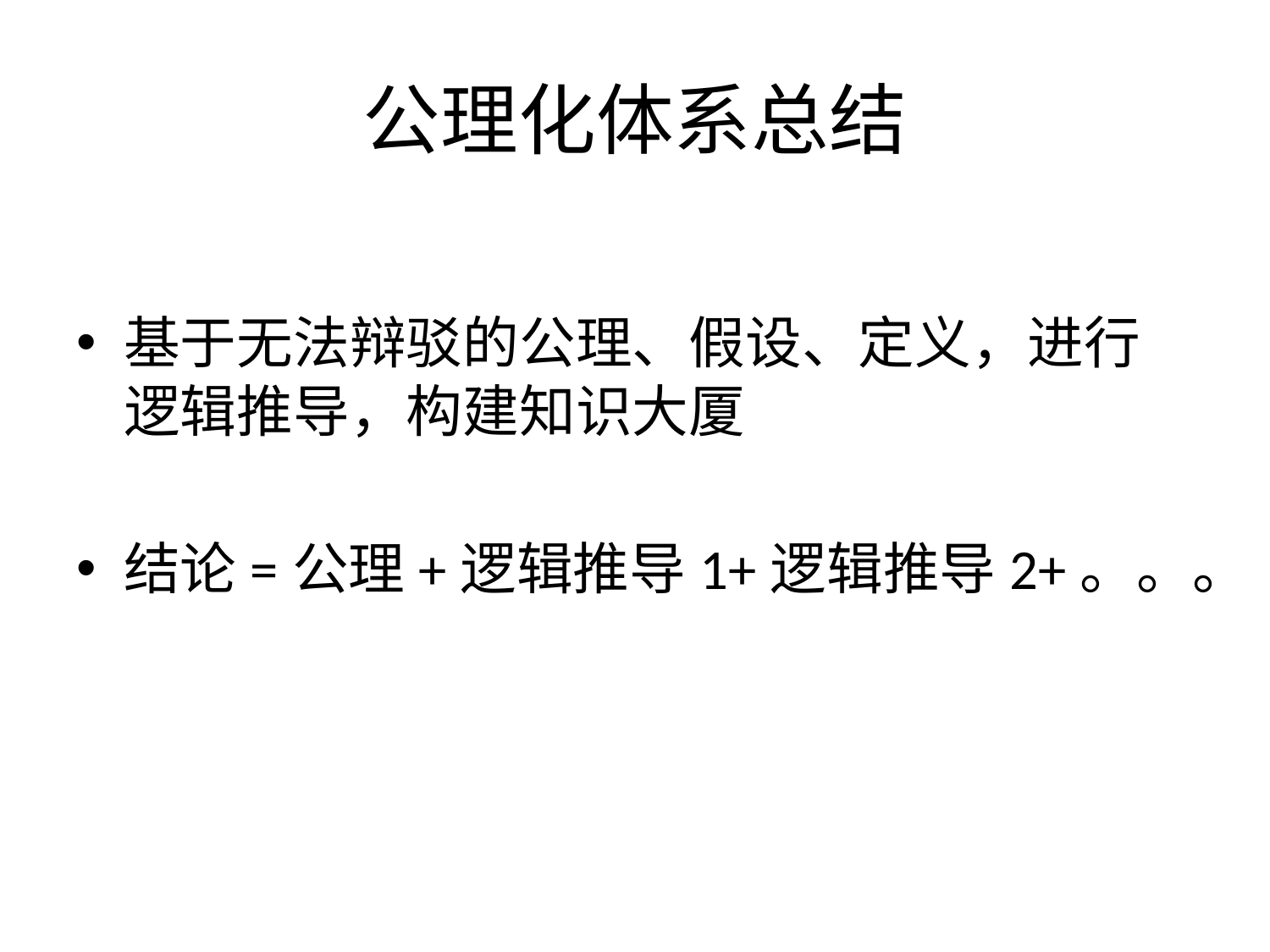

# 公理化体系总结

基于无法辩驳的公理、假设、定义，进行逻辑推导，构建知识大厦

结论=公理+逻辑推导1+逻辑推导2+。。。